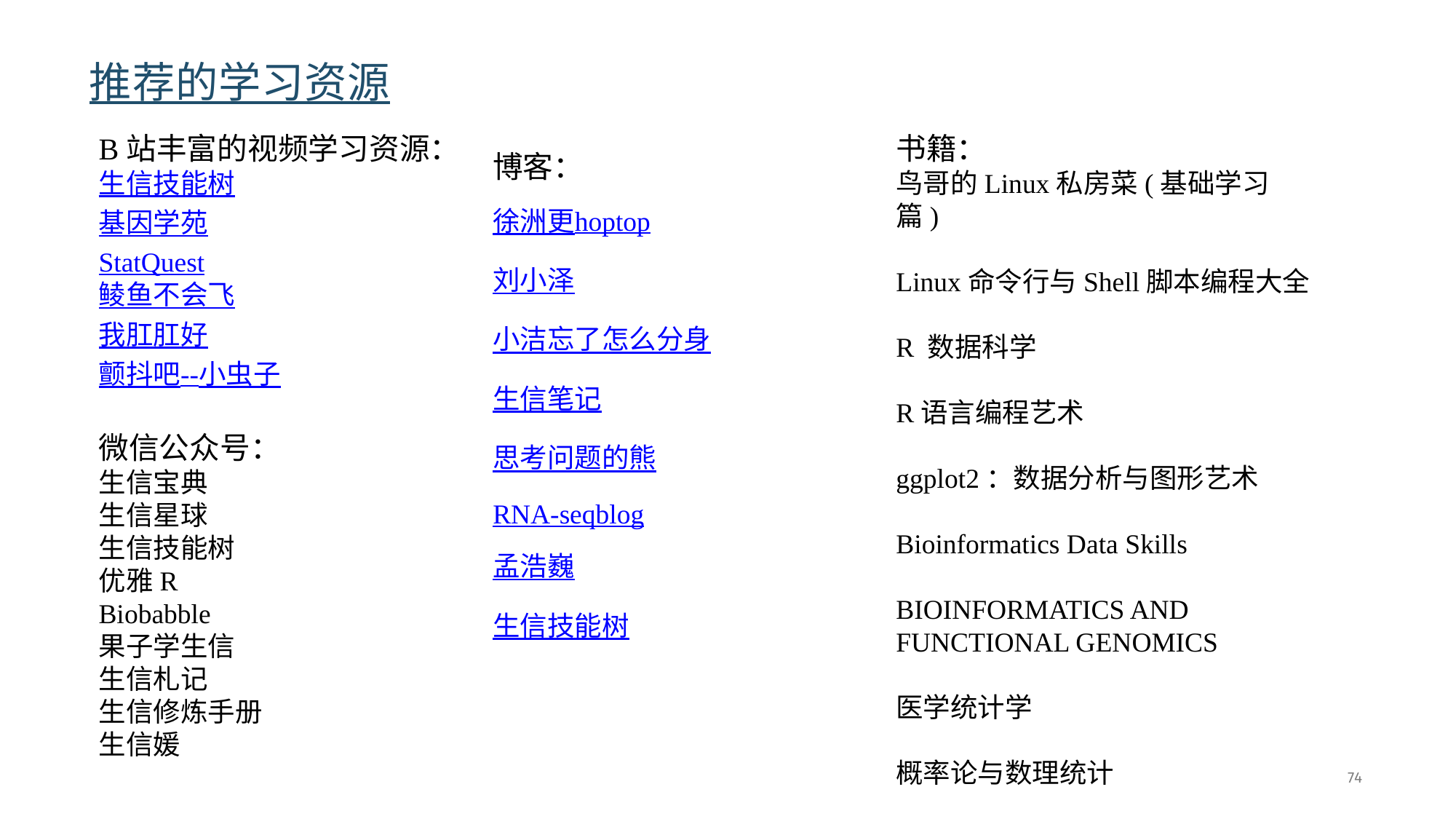

# 推荐的学习资源
B站丰富的视频学习资源：
生信技能树
基因学苑
StatQuest
鲮鱼不会飞
我肛肛好
颤抖吧--小虫子

微信公众号：
生信宝典
生信星球
生信技能树
优雅R
Biobabble
果子学生信
生信札记
生信修炼手册
生信媛
博客：
徐洲更hoptop
刘小泽
小洁忘了怎么分身
生信笔记
思考问题的熊
RNA-seqblog
孟浩巍
生信技能树

书籍：
鸟哥的Linux私房菜(基础学习篇)

Linux命令行与Shell脚本编程大全

R 数据科学

R语言编程艺术

ggplot2：数据分析与图形艺术

Bioinformatics Data Skills

BIOINFORMATICS AND
FUNCTIONAL GENOMICS

医学统计学

概率论与数理统计
74